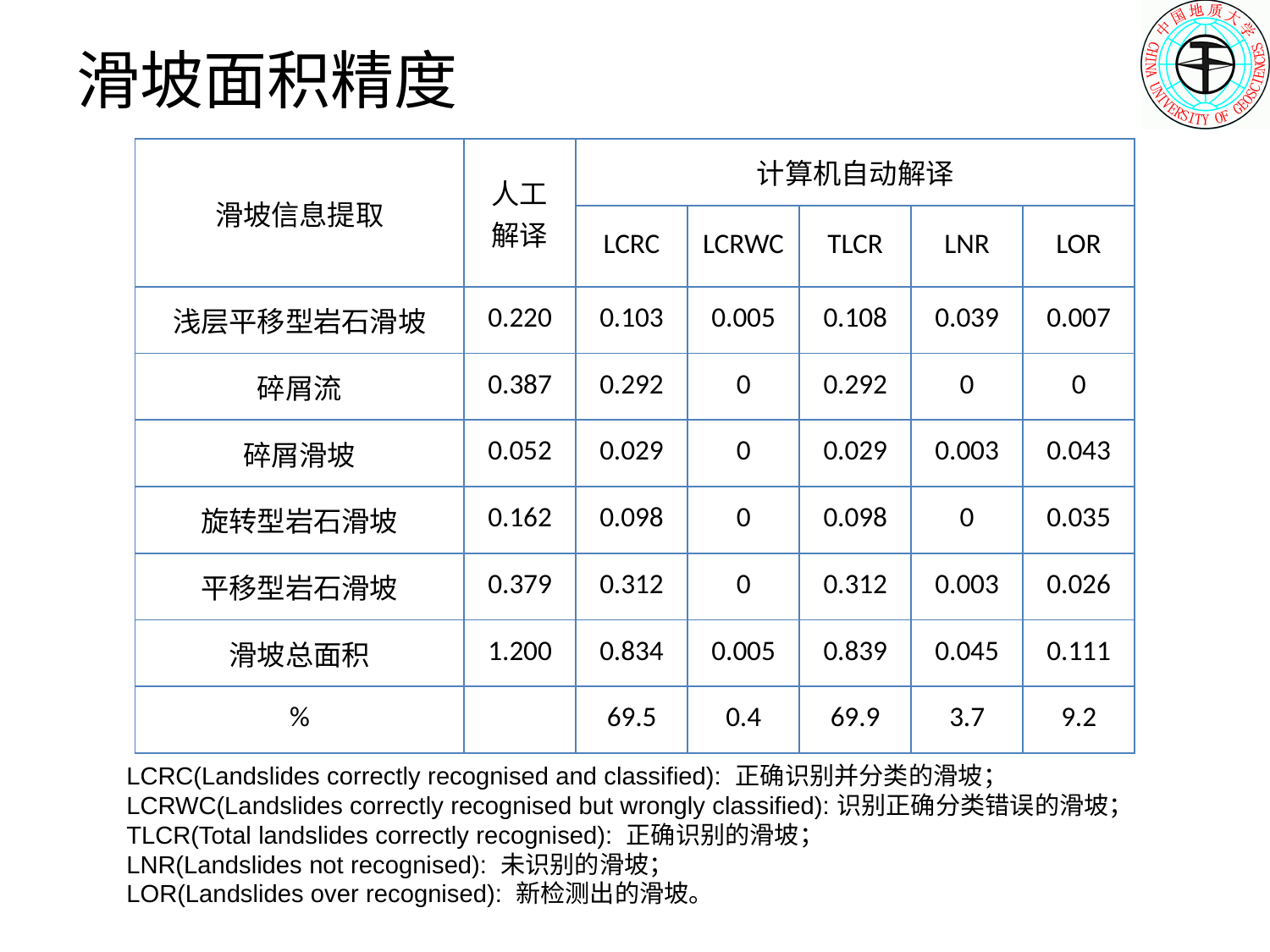

# 滑坡面积精度
| 滑坡信息提取 | 人工 解译 | 计算机自动解译 |  |  |  |  |
| --- | --- | --- | --- | --- | --- | --- |
|  |  | LCRC | LCRWC | TLCR | LNR | LOR |
| 浅层平移型岩石滑坡 | 0.220 | 0.103 | 0.005 | 0.108 | 0.039 | 0.007 |
| 碎屑流 | 0.387 | 0.292 | 0 | 0.292 | 0 | 0 |
| 碎屑滑坡 | 0.052 | 0.029 | 0 | 0.029 | 0.003 | 0.043 |
| 旋转型岩石滑坡 | 0.162 | 0.098 | 0 | 0.098 | 0 | 0.035 |
| 平移型岩石滑坡 | 0.379 | 0.312 | 0 | 0.312 | 0.003 | 0.026 |
| 滑坡总面积 | 1.200 | 0.834 | 0.005 | 0.839 | 0.045 | 0.111 |
| % |  | 69.5 | 0.4 | 69.9 | 3.7 | 9.2 |
LCRC(Landslides correctly recognised and classified): 正确识别并分类的滑坡；
LCRWC(Landslides correctly recognised but wrongly classified):识别正确分类错误的滑坡；
TLCR(Total landslides correctly recognised): 正确识别的滑坡；
LNR(Landslides not recognised): 未识别的滑坡；
LOR(Landslides over recognised): 新检测出的滑坡。